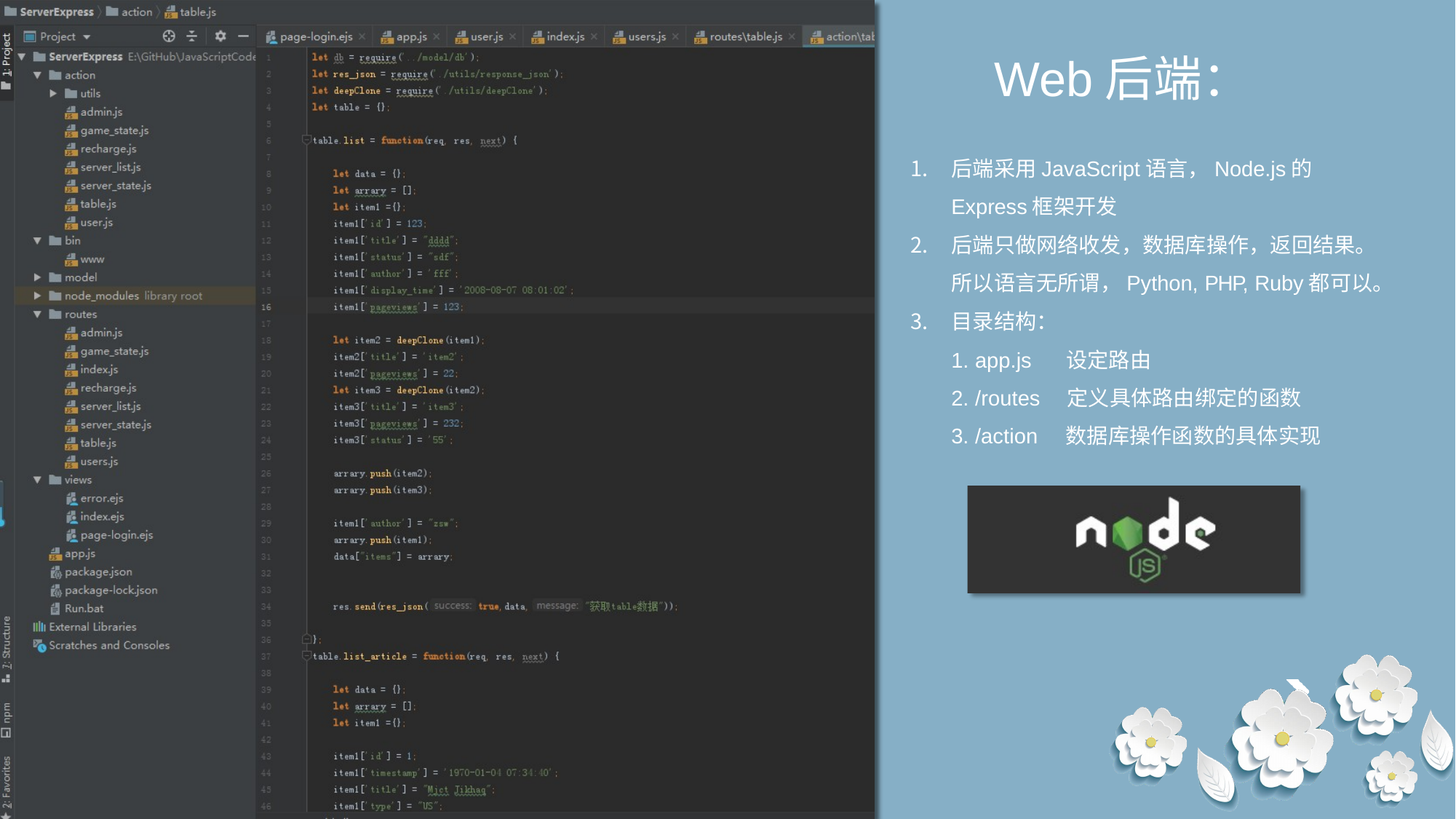

# Web后端：

后端采用JavaScript语言，Node.js的
Express框架开发
后端只做网络收发，数据库操作，返回结果。 所以语言无所谓，Python, PHP, Ruby都可以。
目录结构：

app.js
/routes
/action
设定路由
定义具体路由绑定的函数 数据库操作函数的具体实现